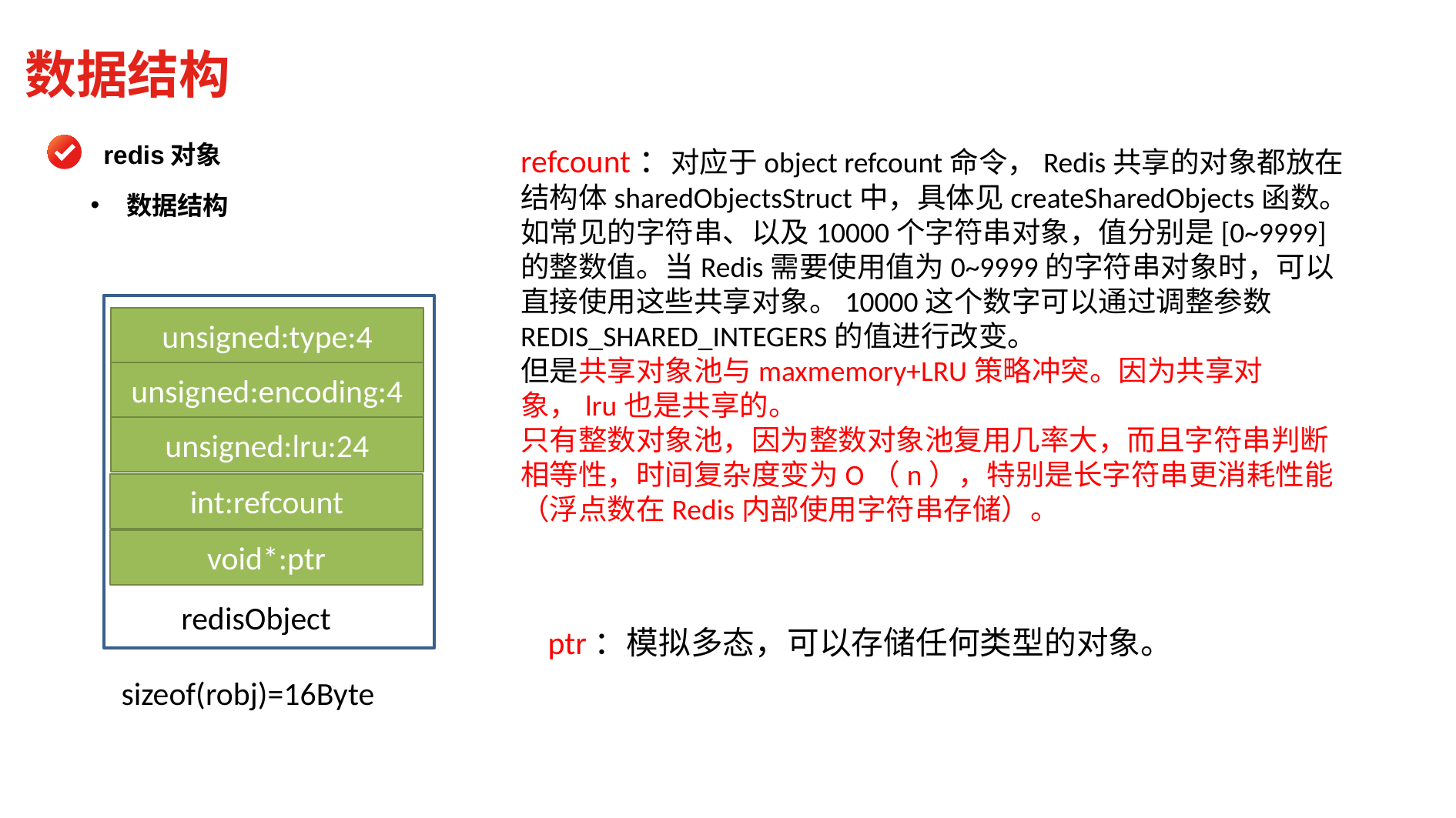

数据结构
redis对象

refcount：对应于object refcount命令，Redis共享的对象都放在结构体sharedObjectsStruct中，具体见createSharedObjects函数。如常见的字符串、以及10000个字符串对象，值分别是[0~9999]的整数值。当Redis需要使用值为0~9999的字符串对象时，可以直接使用这些共享对象。10000这个数字可以通过调整参数REDIS_SHARED_INTEGERS的值进行改变。
但是共享对象池与maxmemory+LRU策略冲突。因为共享对象，lru也是共享的。
只有整数对象池，因为整数对象池复用几率大，而且字符串判断相等性，时间复杂度变为O（n），特别是长字符串更消耗性能（浮点数在Redis内部使用字符串存储）。
数据结构

unsigned:type:4
unsigned:encoding:4
unsigned:lru:24
int:refcount
void*:ptr
redisObject
ptr：模拟多态，可以存储任何类型的对象。
sizeof(robj)=16Byte